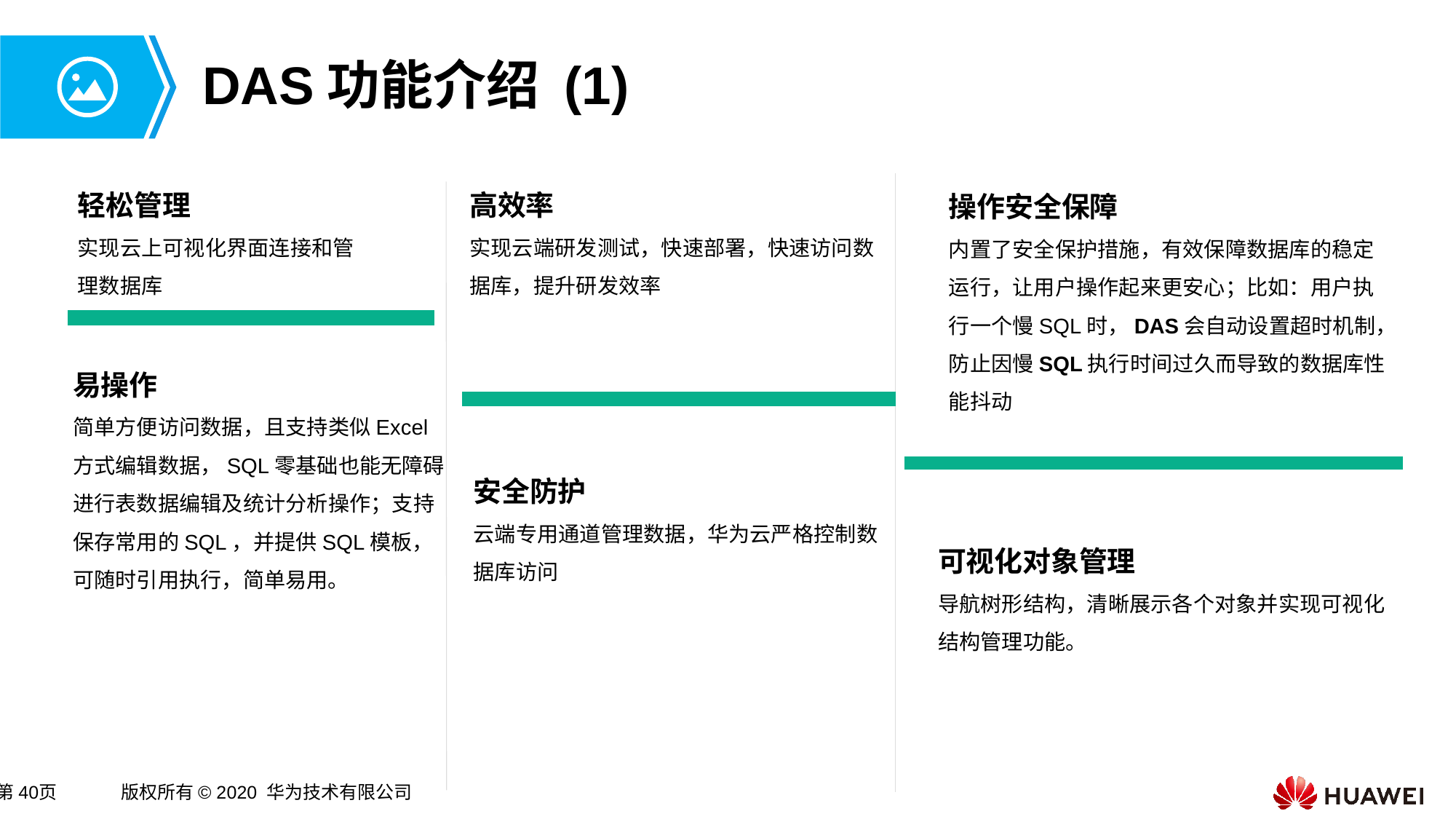

# DAS功能介绍 (1)
轻松管理
实现云上可视化界面连接和管理数据库
高效率
实现云端研发测试，快速部署，快速访问数
据库，提升研发效率
操作安全保障
内置了安全保护措施，有效保障数据库的稳定运行，让用户操作起来更安心；比如：用户执行一个慢SQL时，DAS会自动设置超时机制，防止因慢SQL执行时间过久而导致的数据库性能抖动

易操作
简单方便访问数据，且支持类似Excel方式编辑数据，SQL零基础也能无障碍进行表数据编辑及统计分析操作；支持保存常用的SQL，并提供SQL模板，
可随时引用执行，简单易用。

安全防护
云端专用通道管理数据，华为云严格控制数
据库访问

可视化对象管理
导航树形结构，清晰展示各个对象并实现可视化结构管理功能。